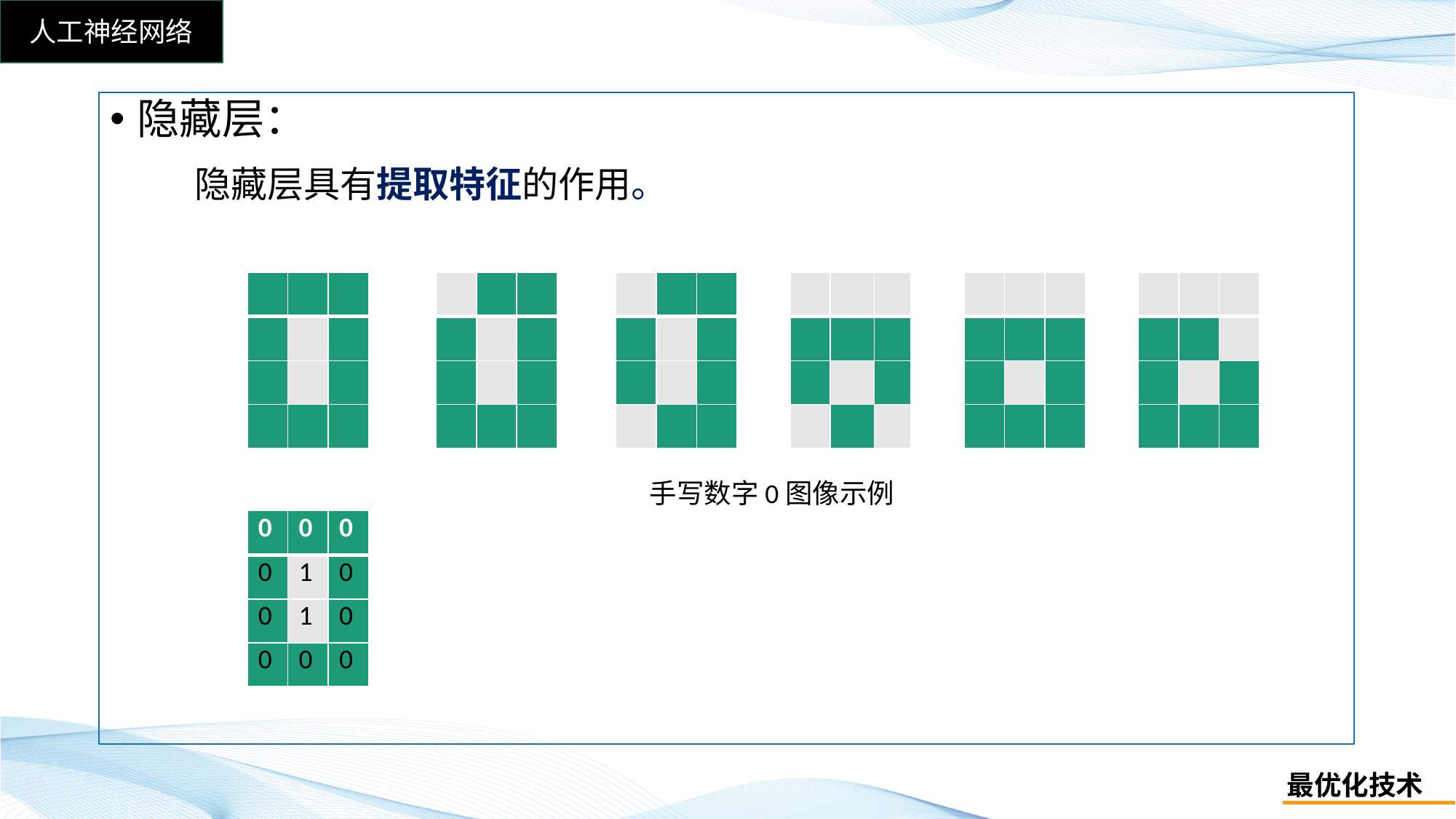

隐藏层：
隐藏层具有提取特征的作用。
|  |  |  |
| --- | --- | --- |
|  |  |  |
|  |  |  |
|  |  |  |
|  |  |  |
| --- | --- | --- |
|  |  |  |
|  |  |  |
|  |  |  |
|  |  |  |
| --- | --- | --- |
|  |  |  |
|  |  |  |
|  |  |  |
|  |  |  |
| --- | --- | --- |
|  |  |  |
|  |  |  |
|  |  |  |
|  |  |  |
| --- | --- | --- |
|  |  |  |
|  |  |  |
|  |  |  |
|  |  |  |
| --- | --- | --- |
|  |  |  |
|  |  |  |
|  |  |  |
手写数字0图像示例
| 0 | 0 | 0 |
| --- | --- | --- |
| 0 | 1 | 0 |
| 0 | 1 | 0 |
| 0 | 0 | 0 |